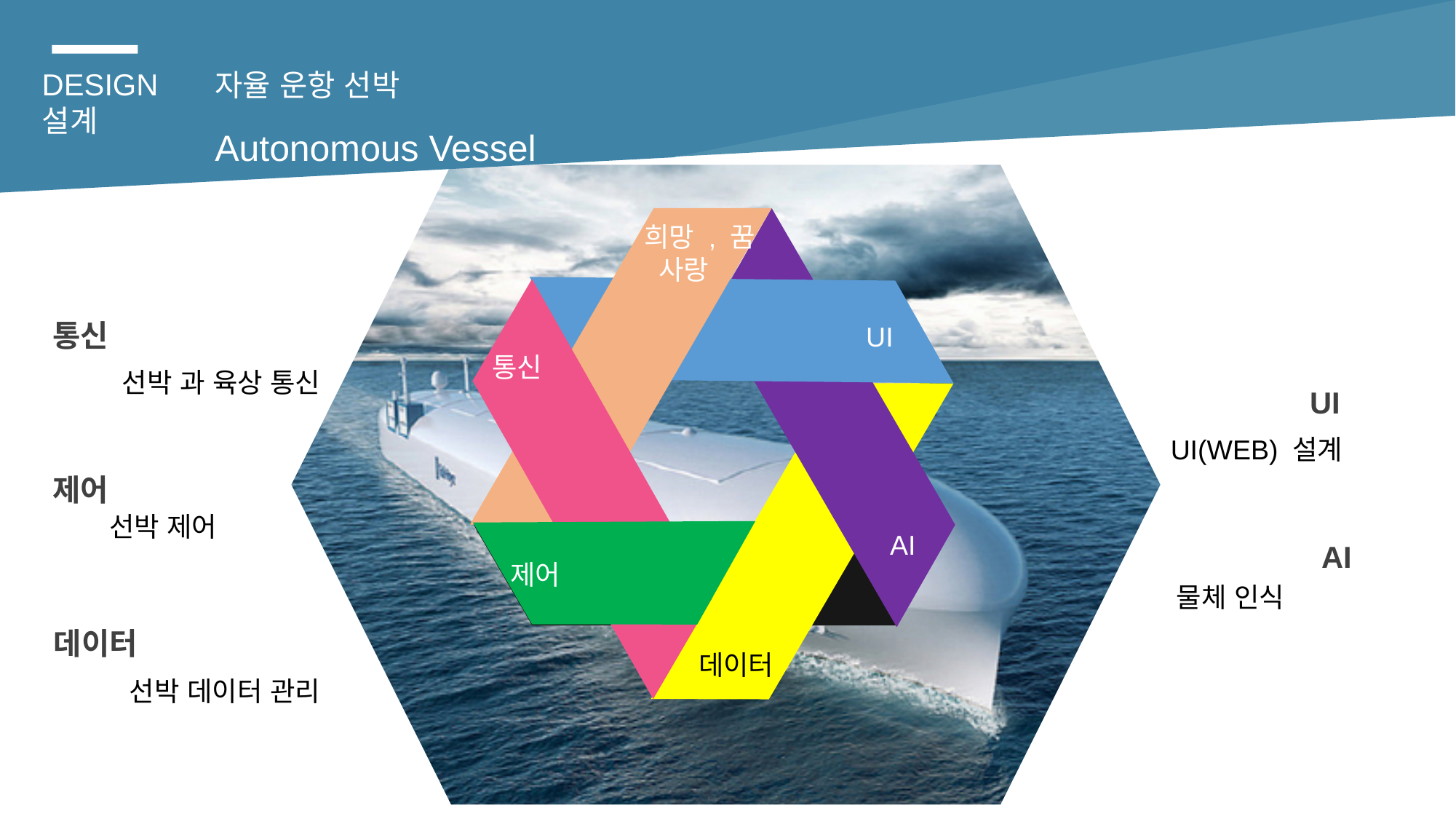

자율 운항 선박
Autonomous Vessel

DESIGN
설계

희망 , 꿈
 사랑
통신
선박 과 육상 통신

제어
선박 제어
데이터
선박 데이터 관리
UI
통신
UI
UI(WEB) 설계
AI
물체 인식
AI
제어
데이터